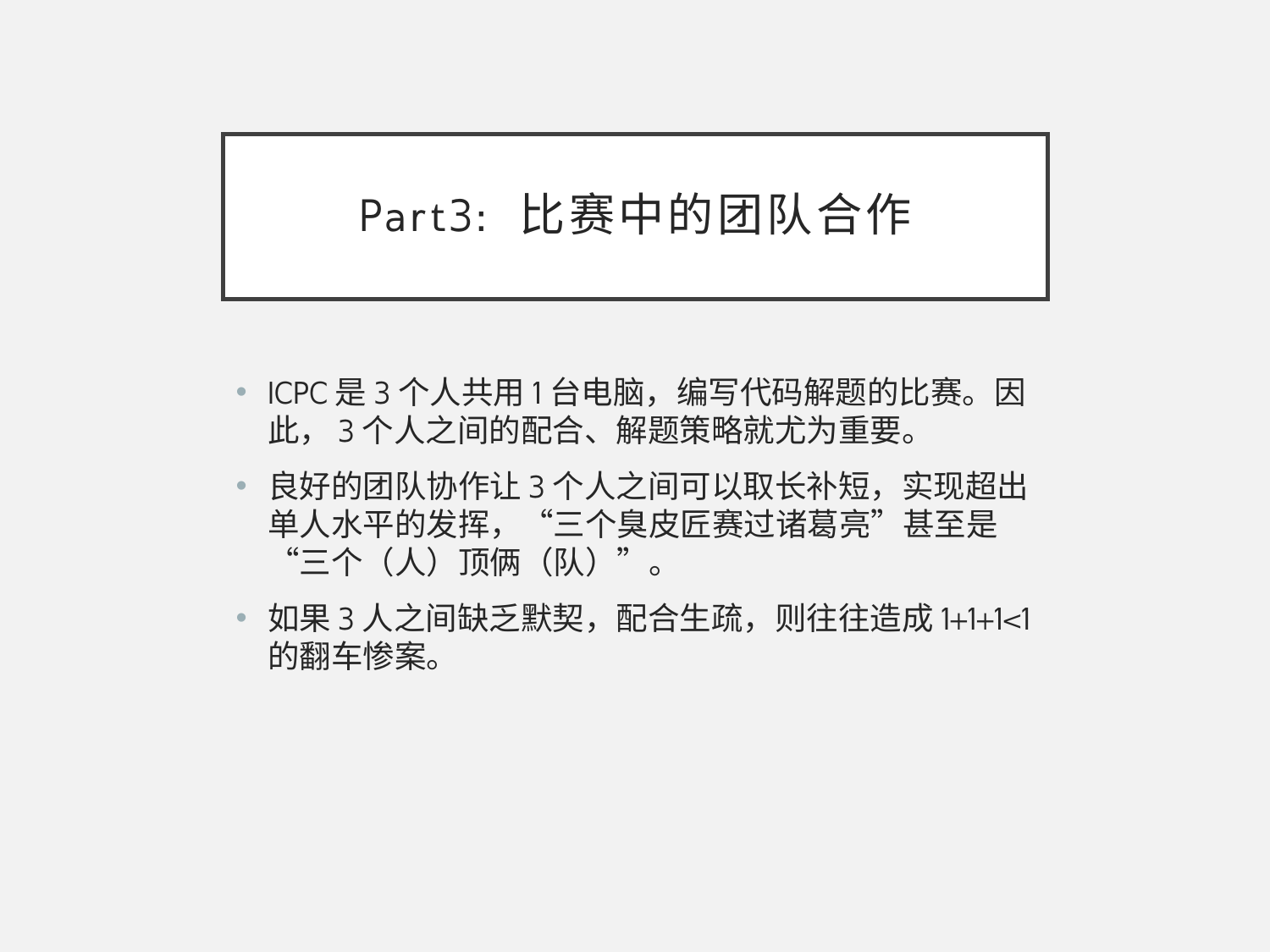

# Part3: 比赛中的团队合作
ICPC是3个人共用1台电脑，编写代码解题的比赛。因此，3个人之间的配合、解题策略就尤为重要。
良好的团队协作让3个人之间可以取长补短，实现超出单人水平的发挥，“三个臭皮匠赛过诸葛亮”甚至是“三个（人）顶俩（队）”。
如果3人之间缺乏默契，配合生疏，则往往造成1+1+1<1的翻车惨案。